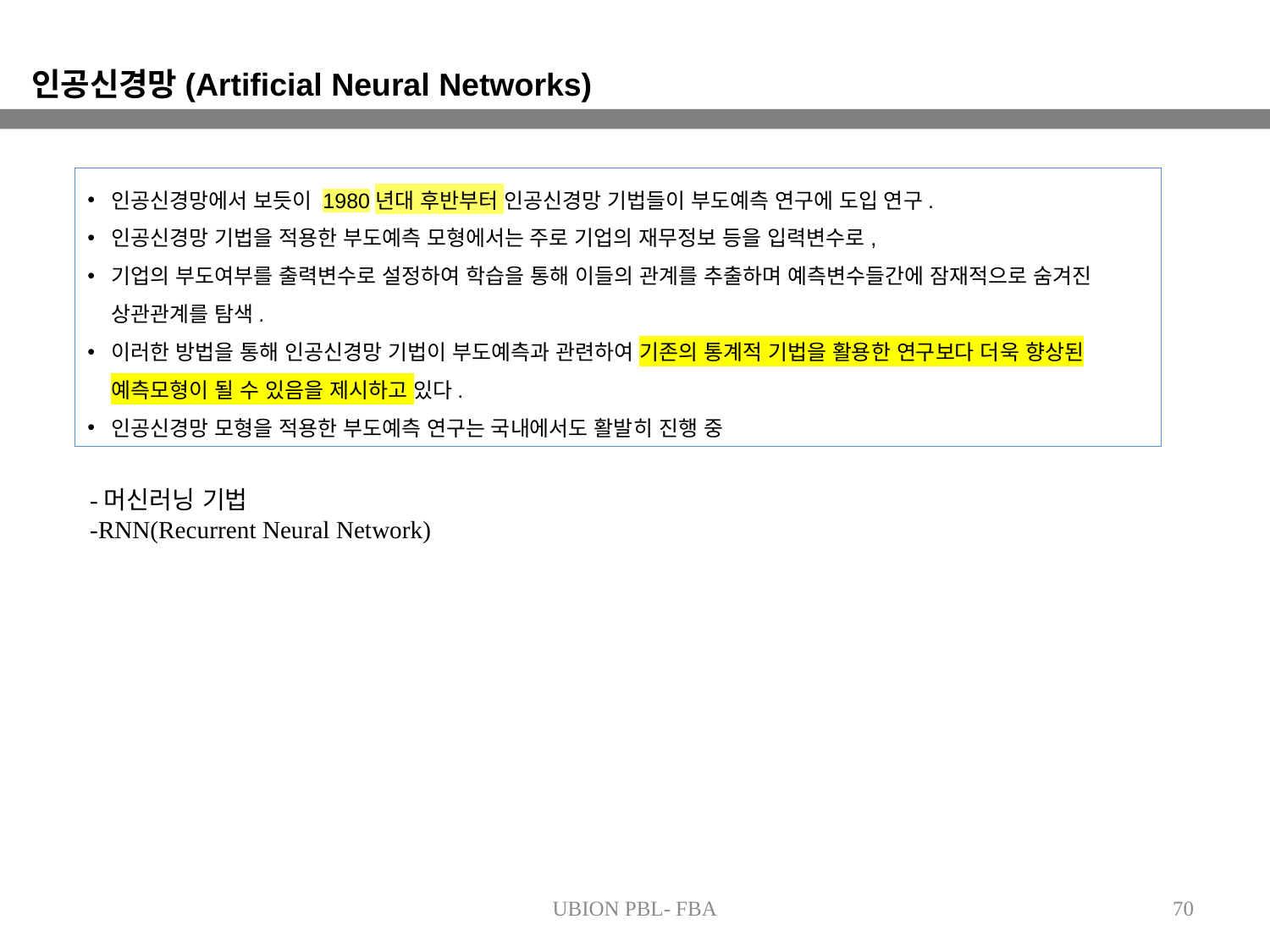

인공신경망(Artificial Neural Networks)

인공신경망에서 보듯이 1980년대 후반부터 인공신경망 기법들이 부도예측 연구에 도입 연구.
인공신경망 기법을 적용한 부도예측 모형에서는 주로 기업의 재무정보 등을 입력변수로,
기업의 부도여부를 출력변수로 설정하여 학습을 통해 이들의 관계를 추출하며 예측변수들간에 잠재적으로 숨겨진 상관관계를 탐색.
이러한 방법을 통해 인공신경망 기법이 부도예측과 관련하여 기존의 통계적 기법을 활용한 연구보다 더욱 향상된 예측모형이 될 수 있음을 제시하고 있다.
인공신경망 모형을 적용한 부도예측 연구는 국내에서도 활발히 진행 중
-머신러닝 기법
-RNN(Recurrent Neural Network)
UBION PBL- FBA
70